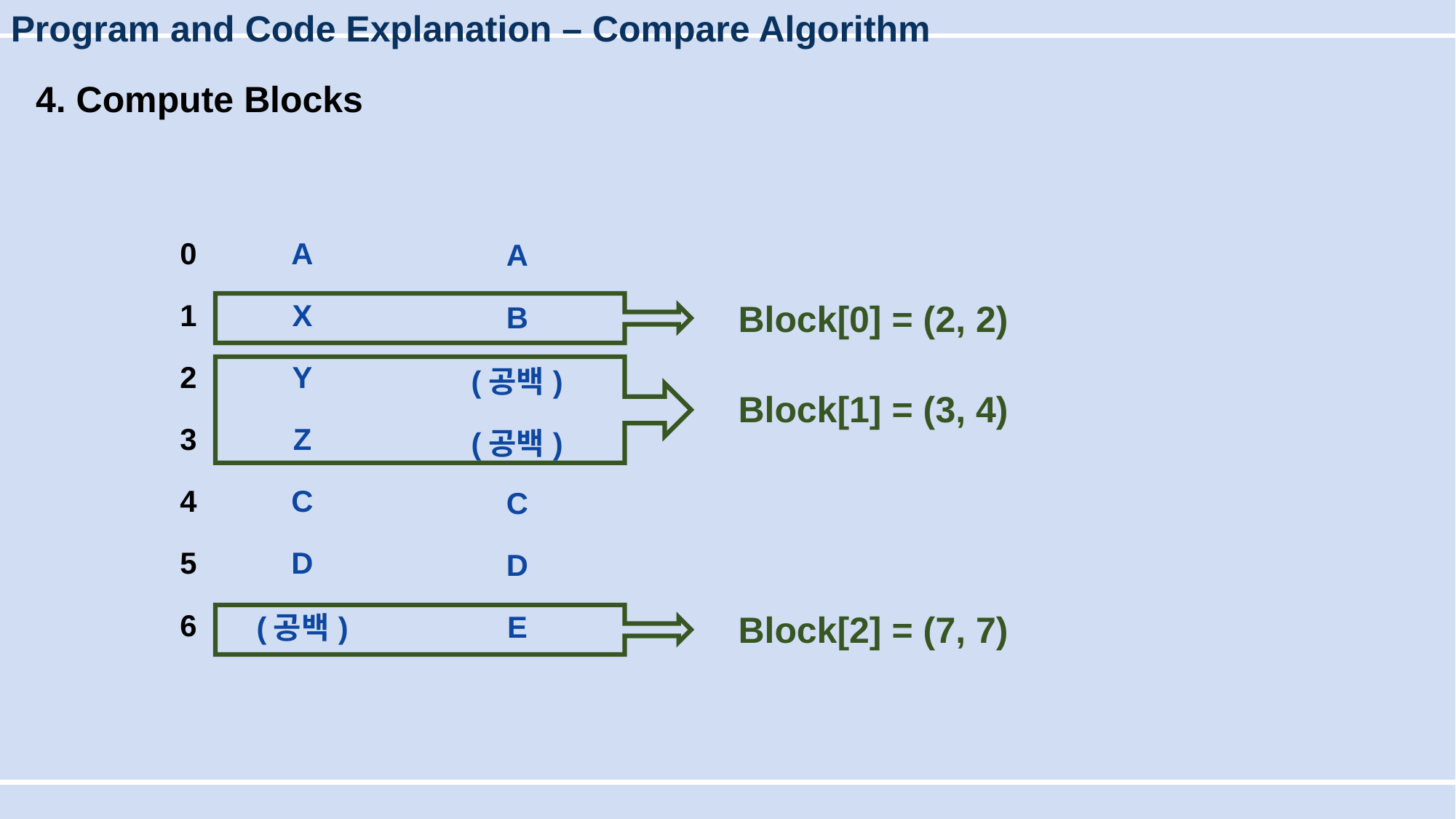

Program and Code Explanation – Compare Algorithm
4. Compute Blocks
| 0 |
| --- |
| 1 |
| 2 |
| 3 |
| 4 |
| 5 |
| 6 |
| A |
| --- |
| X |
| Y |
| Z |
| C |
| D |
| (공백) |
| A |
| --- |
| B |
| (공백) |
| (공백) |
| C |
| D |
| E |
Block[0] = (2, 2)

Block[1] = (3, 4)
Block[2] = (7, 7)